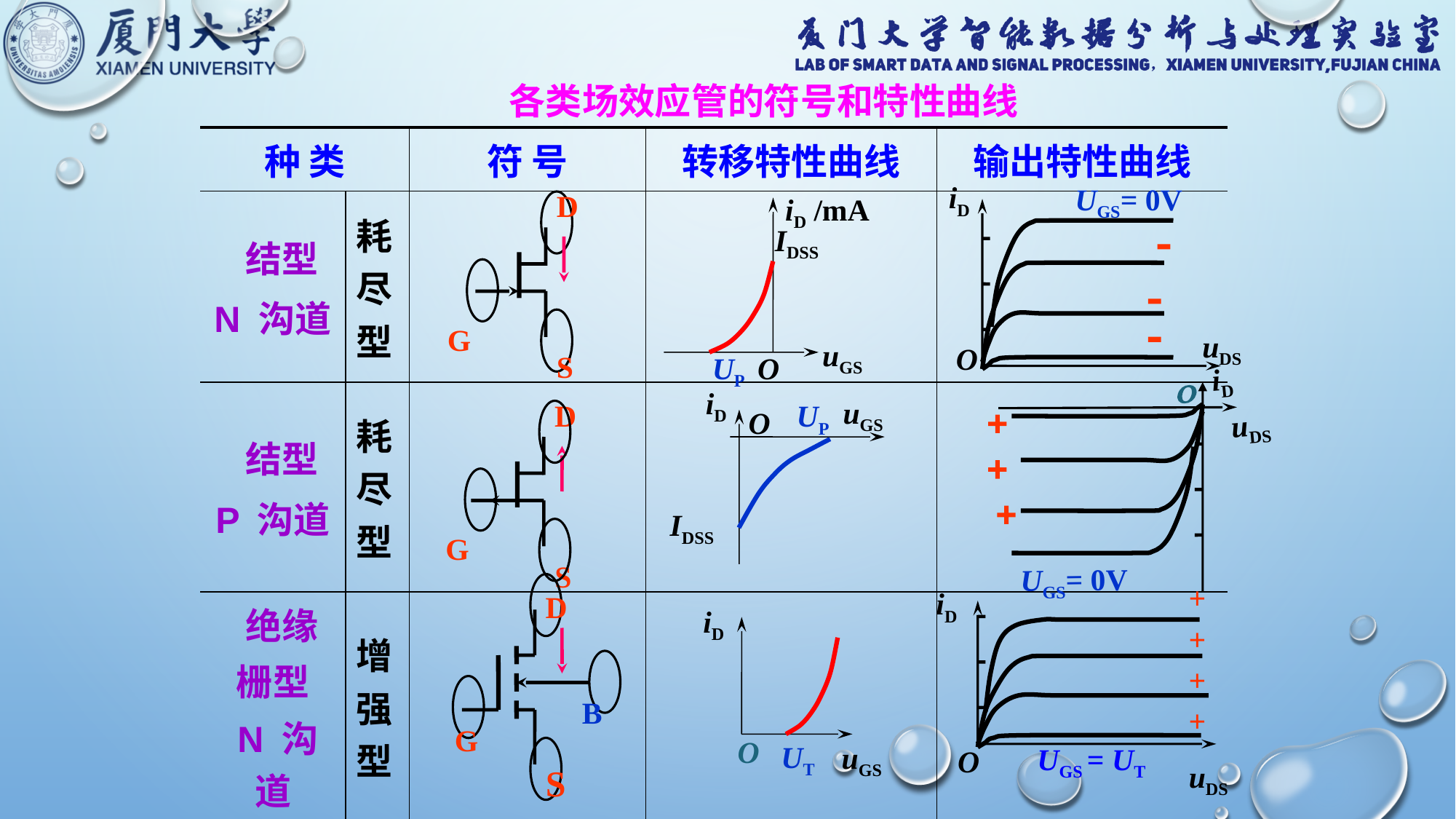

各类场效应管的符号和特性曲线
| 种 类 |  | 符 号 | 转移特性曲线 | 输出特性曲线 |
| --- | --- | --- | --- | --- |
| 结型 N 沟道 | 耗尽型 |  |  |  |
| 结型 P 沟道 | 耗尽型 |  |  |  |
| 绝缘 栅型 N 沟道 | 增强型 |  |  |  |
iD
UGS= 0V

−

−

−

uDS

O
D

G
S

iD /mA

IDSS

uGS
UP

O
iD
ο

uDS
+

+

+

UGS= 0V
iD
uGS
UP

IDSS
O
D

G
S

+
iD

+

+

+

UGS = UT

uDS
O
D

B

G

S

iD

O
UT
uGS

304